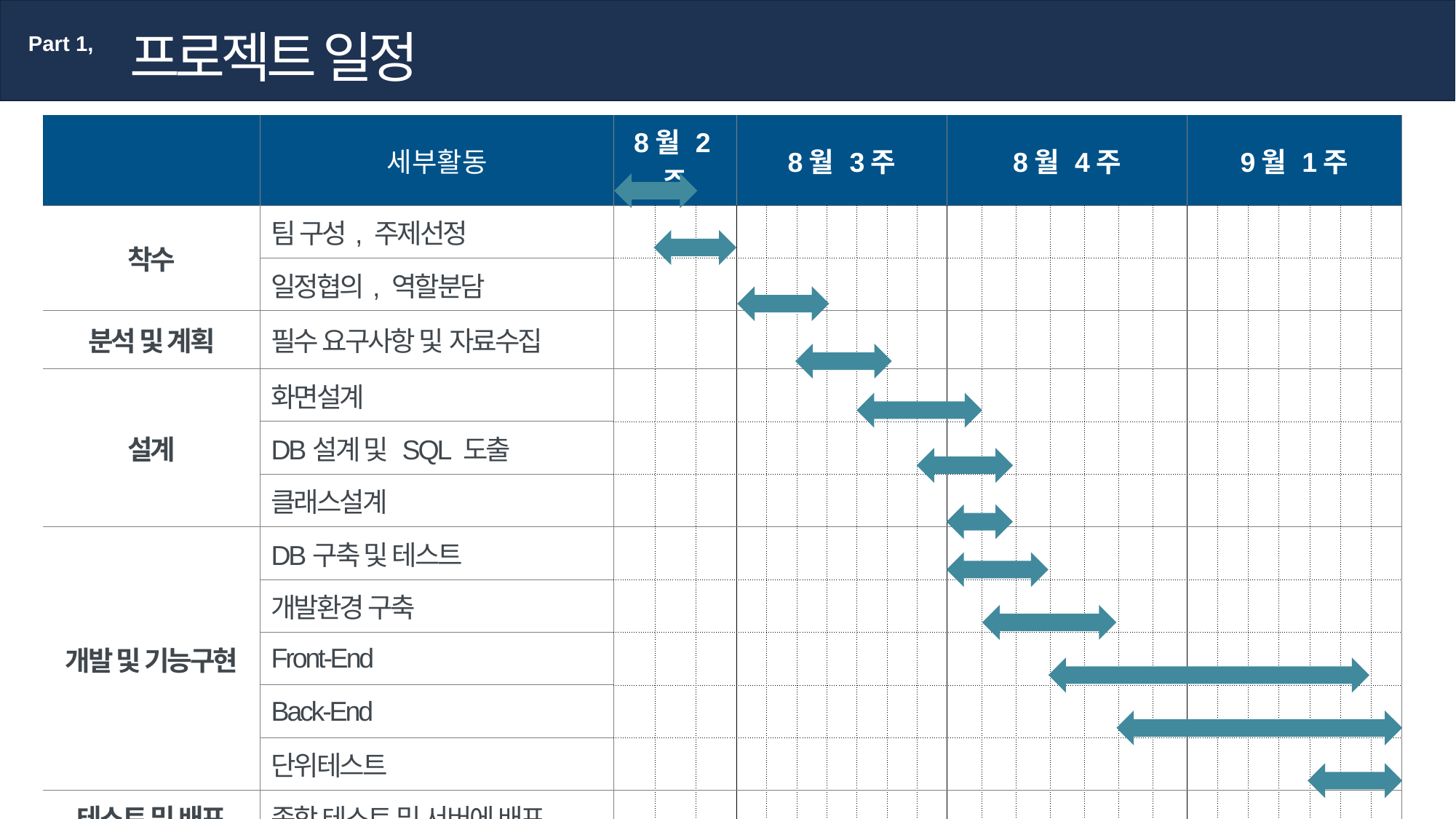

프로젝트 일정
Part 1,
|  | 세부활동 | 8월 2주 |  |  | 8월 3주 |  |  |  |  |  |  | 8월 4주 |  |  |  |  |  |  | 9월 1주 |  |  |  |  |  |  |
| --- | --- | --- | --- | --- | --- | --- | --- | --- | --- | --- | --- | --- | --- | --- | --- | --- | --- | --- | --- | --- | --- | --- | --- | --- | --- |
| 착수 | 팀 구성, 주제선정 |  |  |  |  |  |  |  |  |  |  |  |  |  |  |  |  |  |  |  |  |  |  |  |  |
|  | 일정협의, 역할분담 |  |  |  |  |  |  |  |  |  |  |  |  |  |  |  |  |  |  |  |  |  |  |  |  |
| 분석 및 계획 | 필수 요구사항 및 자료수집 |  |  |  |  |  |  |  |  |  |  |  |  |  |  |  |  |  |  |  |  |  |  |  |  |
| 설계 | 화면설계 |  |  |  |  |  |  |  |  |  |  |  |  |  |  |  |  |  |  |  |  |  |  |  |  |
|  | DB설계 및 SQL 도출 |  |  |  |  |  |  |  |  |  |  |  |  |  |  |  |  |  |  |  |  |  |  |  |  |
|  | 클래스설계 |  |  |  |  |  |  |  |  |  |  |  |  |  |  |  |  |  |  |  |  |  |  |  |  |
| 개발 및 기능구현 | DB구축 및 테스트 |  |  |  |  |  |  |  |  |  |  |  |  |  |  |  |  |  |  |  |  |  |  |  |  |
|  | 개발환경 구축 |  |  |  |  |  |  |  |  |  |  |  |  |  |  |  |  |  |  |  |  |  |  |  |  |
|  | Front-End |  |  |  |  |  |  |  |  |  |  |  |  |  |  |  |  |  |  |  |  |  |  |  |  |
|  | Back-End |  |  |  |  |  |  |  |  |  |  |  |  |  |  |  |  |  |  |  |  |  |  |  |  |
|  | 단위테스트 |  |  |  |  |  |  |  |  |  |  |  |  |  |  |  |  |  |  |  |  |  |  |  |  |
| 테스트 및 배포 | 종합 테스트 및 서버에 배포 |  |  |  |  |  |  |  |  |  |  |  |  |  |  |  |  |  |  |  |  |  |  |  |  |